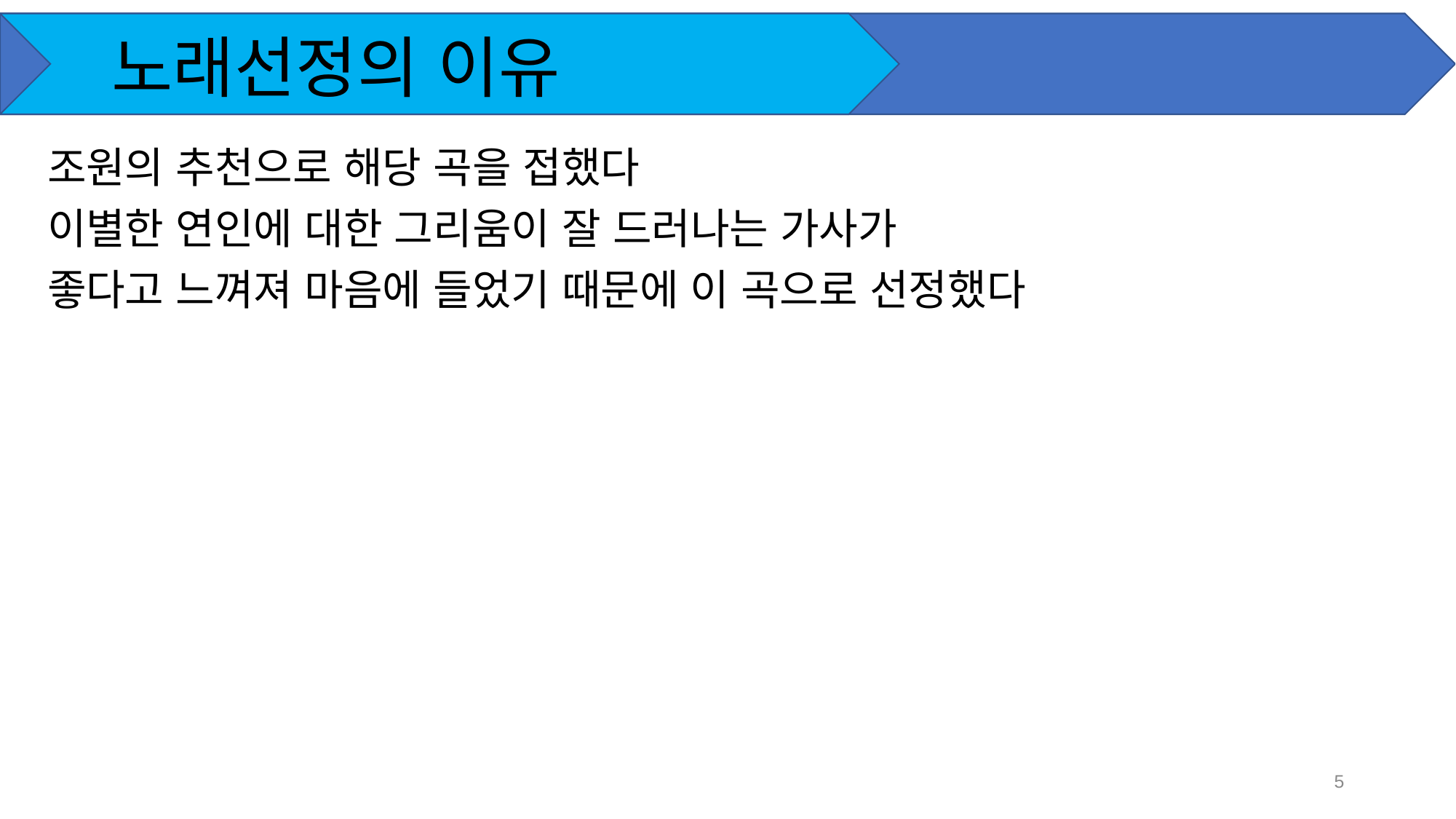

# 노래선정의 이유
조원의 추천으로 해당 곡을 접했다
이별한 연인에 대한 그리움이 잘 드러나는 가사가
좋다고 느껴져 마음에 들었기 때문에 이 곡으로 선정했다
5